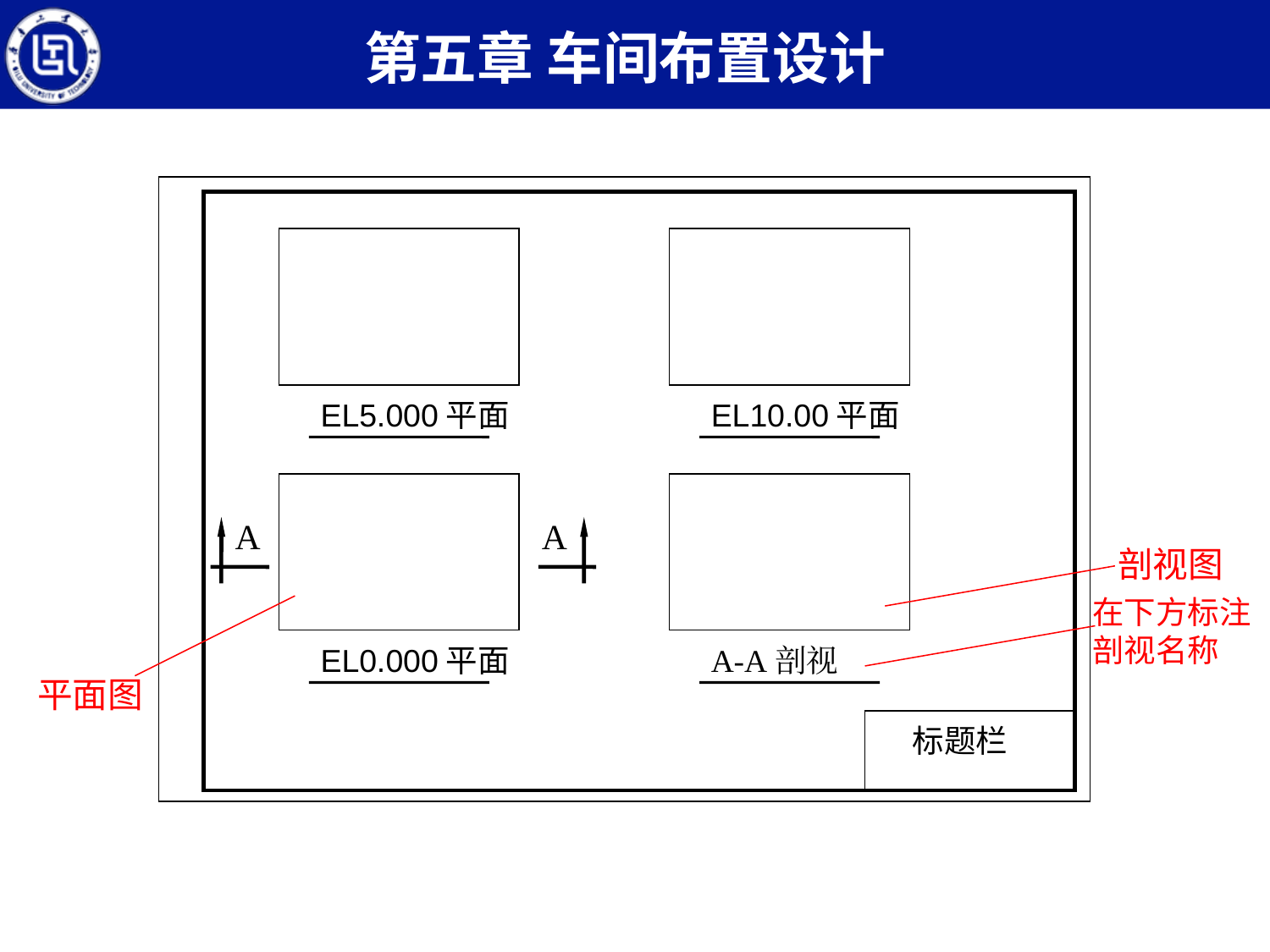

第五章 车间布置设计

EL5.000平面
EL10.00平面

EL0.000平面
A-A剖视

A

A

剖视图

在下方标注剖视名称

平面图

标题栏